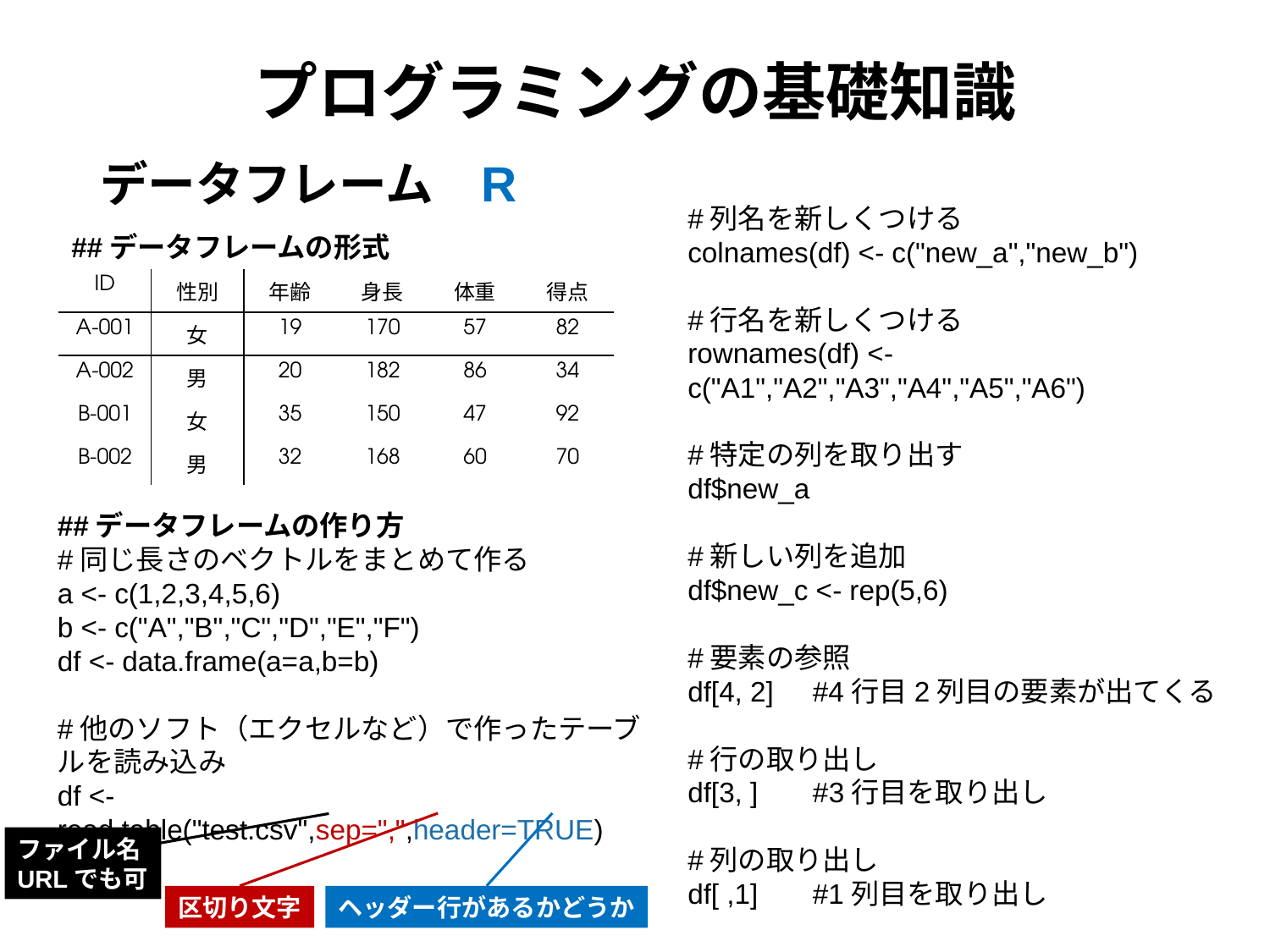

# プログラミングの基礎知識
R
データフレーム
#列名を新しくつける
colnames(df) <- c("new_a","new_b")

#行名を新しくつける
rownames(df) <- c("A1","A2","A3","A4","A5","A6")

#特定の列を取り出す
df$new_a

#新しい列を追加
df$new_c <- rep(5,6)

#要素の参照
df[4, 2]     #4行目2列目の要素が出てくる

#行の取り出し
df[3, ]       #3行目を取り出し

#列の取り出し
df[ ,1]       #1列目を取り出し
##データフレームの形式
| ID | 性別 | 年齢 | 身長 | 体重 | 得点 |
| --- | --- | --- | --- | --- | --- |
| A-001 | 女 | 19 | 170 | 57 | 82 |
| A-002 | 男 | 20 | 182 | 86 | 34 |
| B-001 | 女 | 35 | 150 | 47 | 92 |
| B-002 | 男 | 32 | 168 | 60 | 70 |
##データフレームの作り方
#同じ長さのベクトルをまとめて作る
a <- c(1,2,3,4,5,6)
b <- c("A","B","C","D","E","F")
df <- data.frame(a=a,b=b)

#他のソフト（エクセルなど）で作ったテーブルを読み込み
df <- read.table("test.csv",sep=",",header=TRUE)
ファイル名
URLでも可
区切り文字
ヘッダー行があるかどうか